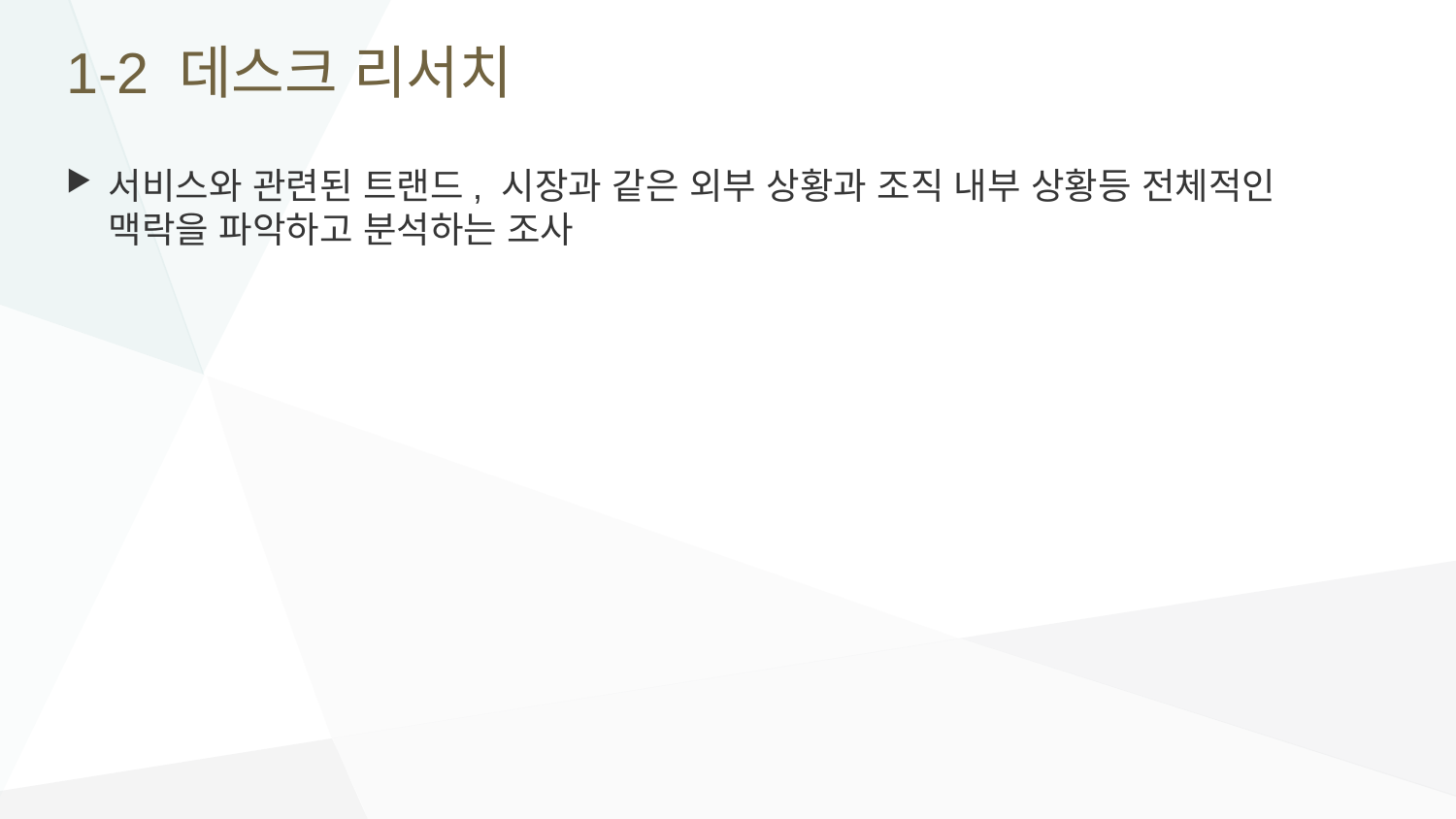

# 1-2 데스크 리서치
서비스와 관련된 트랜드, 시장과 같은 외부 상황과 조직 내부 상황등 전체적인 맥락을 파악하고 분석하는 조사